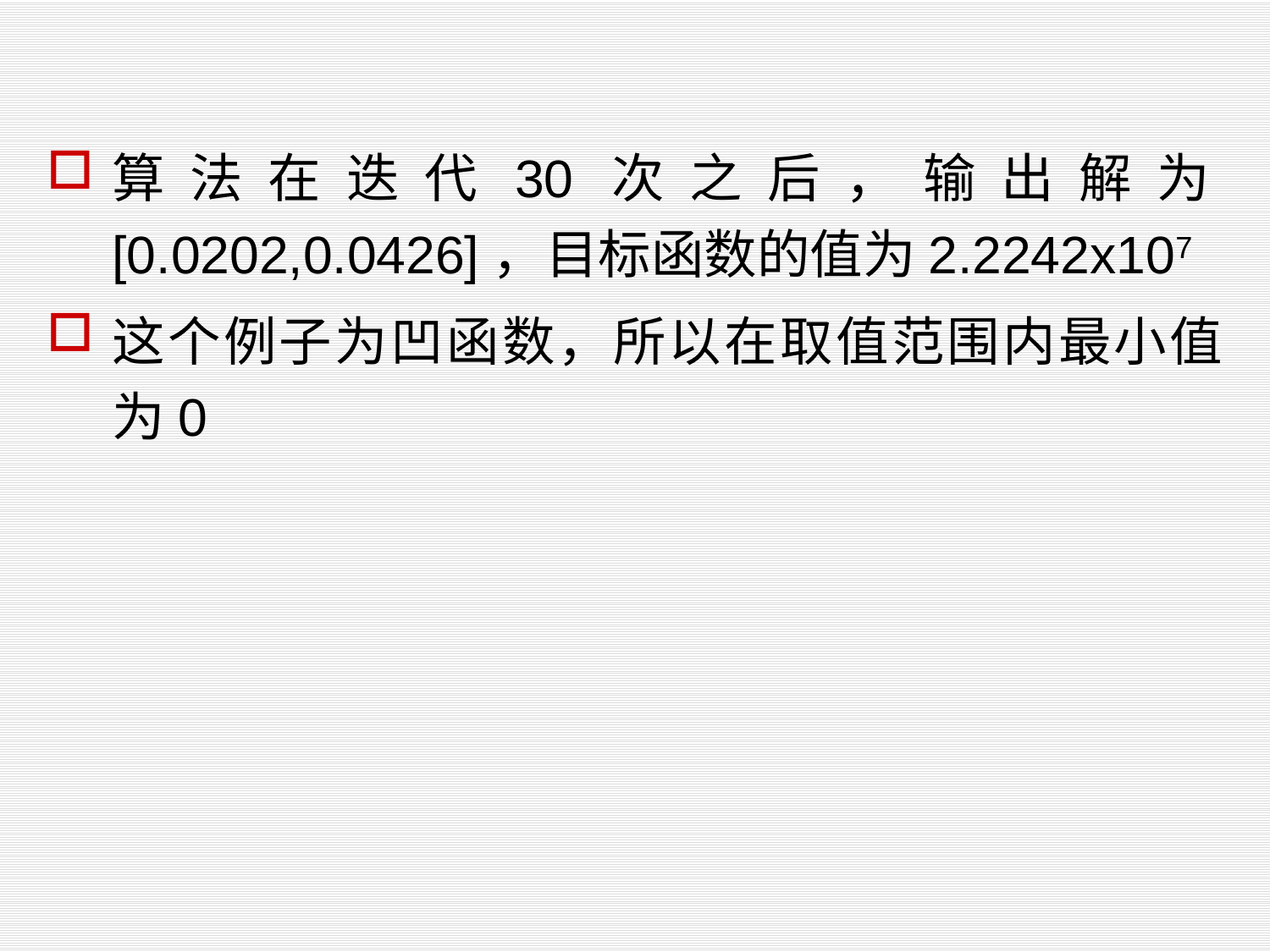

#
算法在迭代30次之后，输出解为[0.0202,0.0426]，目标函数的值为2.2242x107
这个例子为凹函数，所以在取值范围内最小值为0